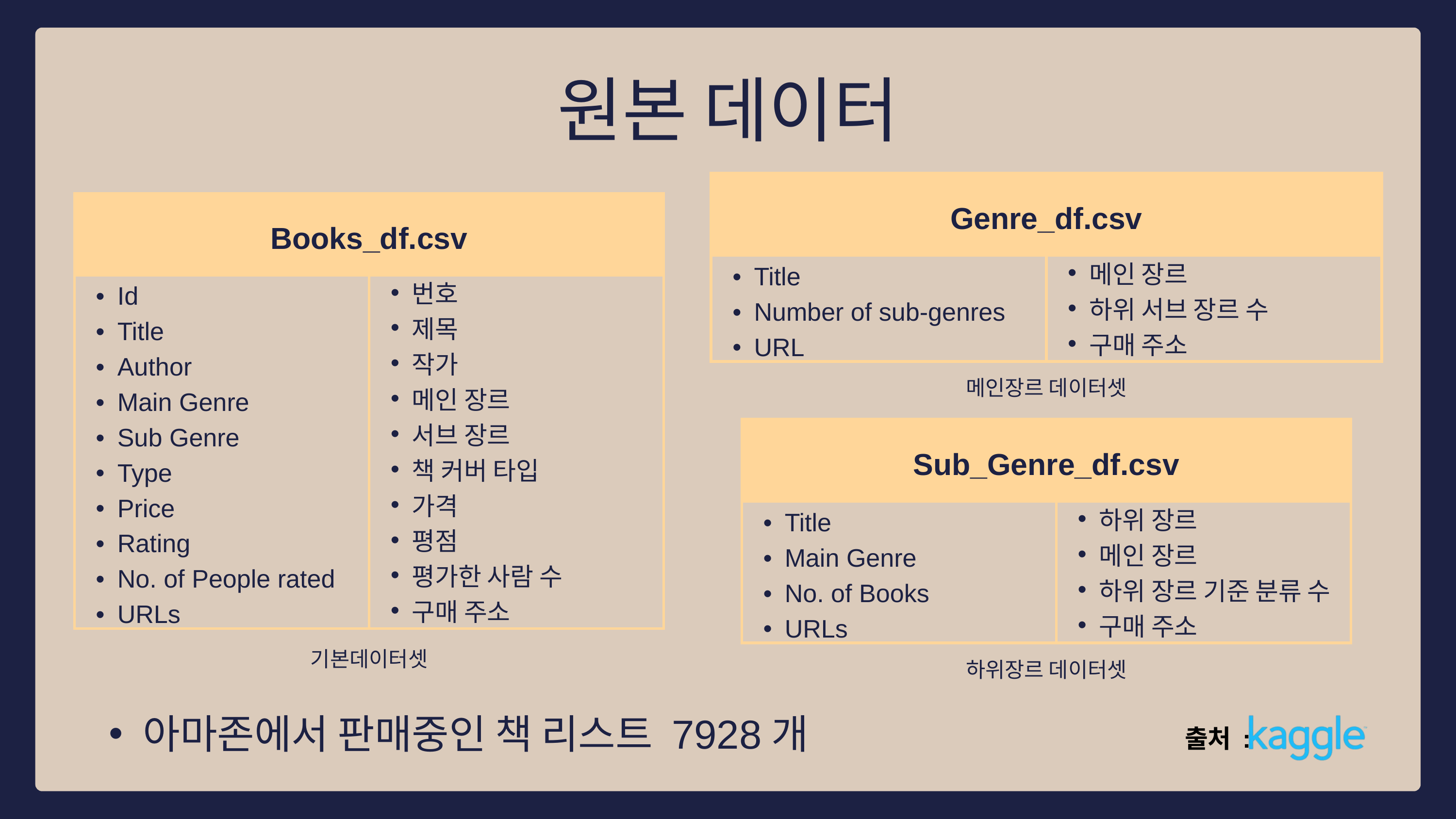

원본 데이터
| Genre\_df.csv | Genre\_df.csv |
| --- | --- |
| Title Number of sub-genres URL | 메인 장르 하위 서브 장르 수 구매 주소 |
| Books\_df.csv | Books\_df.csv |
| --- | --- |
| Id Title Author Main Genre Sub Genre Type Price Rating No. of People rated URLs | 번호 제목 작가 메인 장르 서브 장르 책 커버 타입 가격 평점 평가한 사람 수 구매 주소 |
메인장르 데이터셋
| Sub\_Genre\_df.csv | Sub\_Genre\_df.csv |
| --- | --- |
| Title Main Genre No. of Books URLs | 하위 장르 메인 장르 하위 장르 기준 분류 수 구매 주소 |
기본데이터셋
하위장르 데이터셋
아마존에서 판매중인 책 리스트 7928개

출처 :